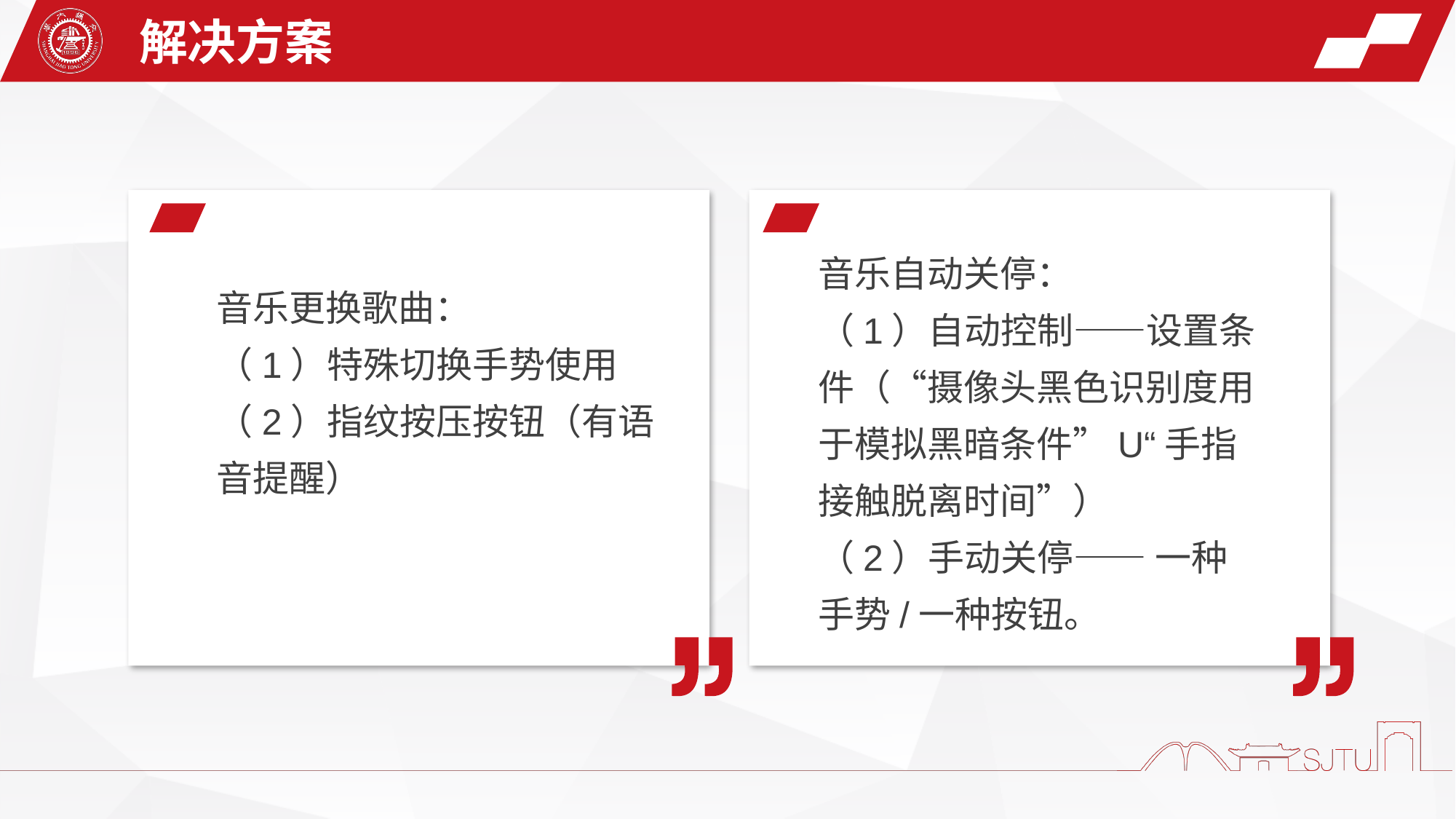

解决方案

音乐自动关停：
（1）自动控制——设置条件（“摄像头黑色识别度用于模拟黑暗条件”U“手指接触脱离时间”）
（2）手动关停—— 一种手势/一种按钮。
音乐更换歌曲：
（1）特殊切换手势使用
（2）指纹按压按钮（有语音提醒）